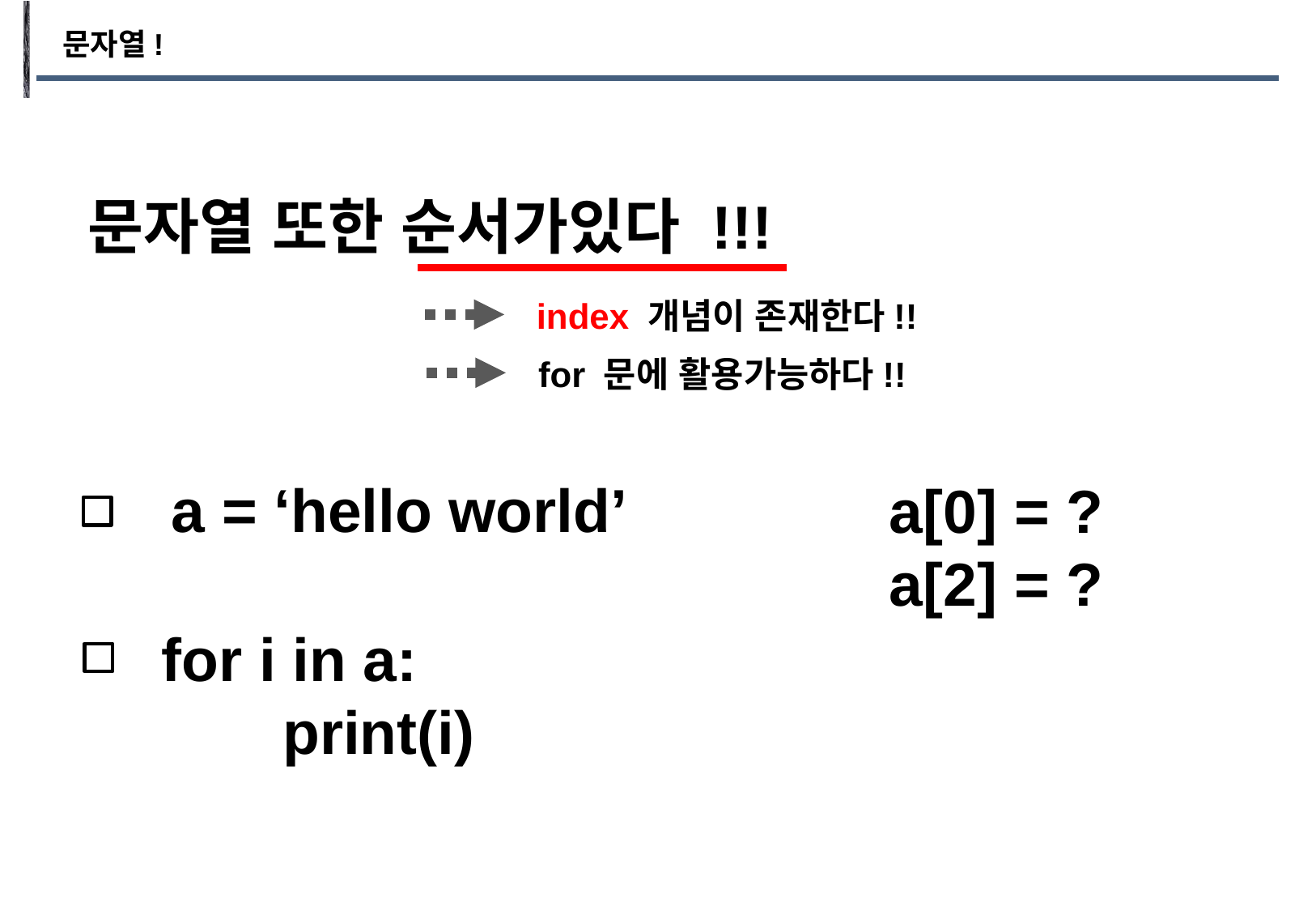

문자열!

문자열 또한 순서가있다 !!!
index 개념이 존재한다!!
for 문에 활용가능하다!!
a = ‘hello world’
a[0] = ?
a[2] = ?

for i in a:
	print(i)